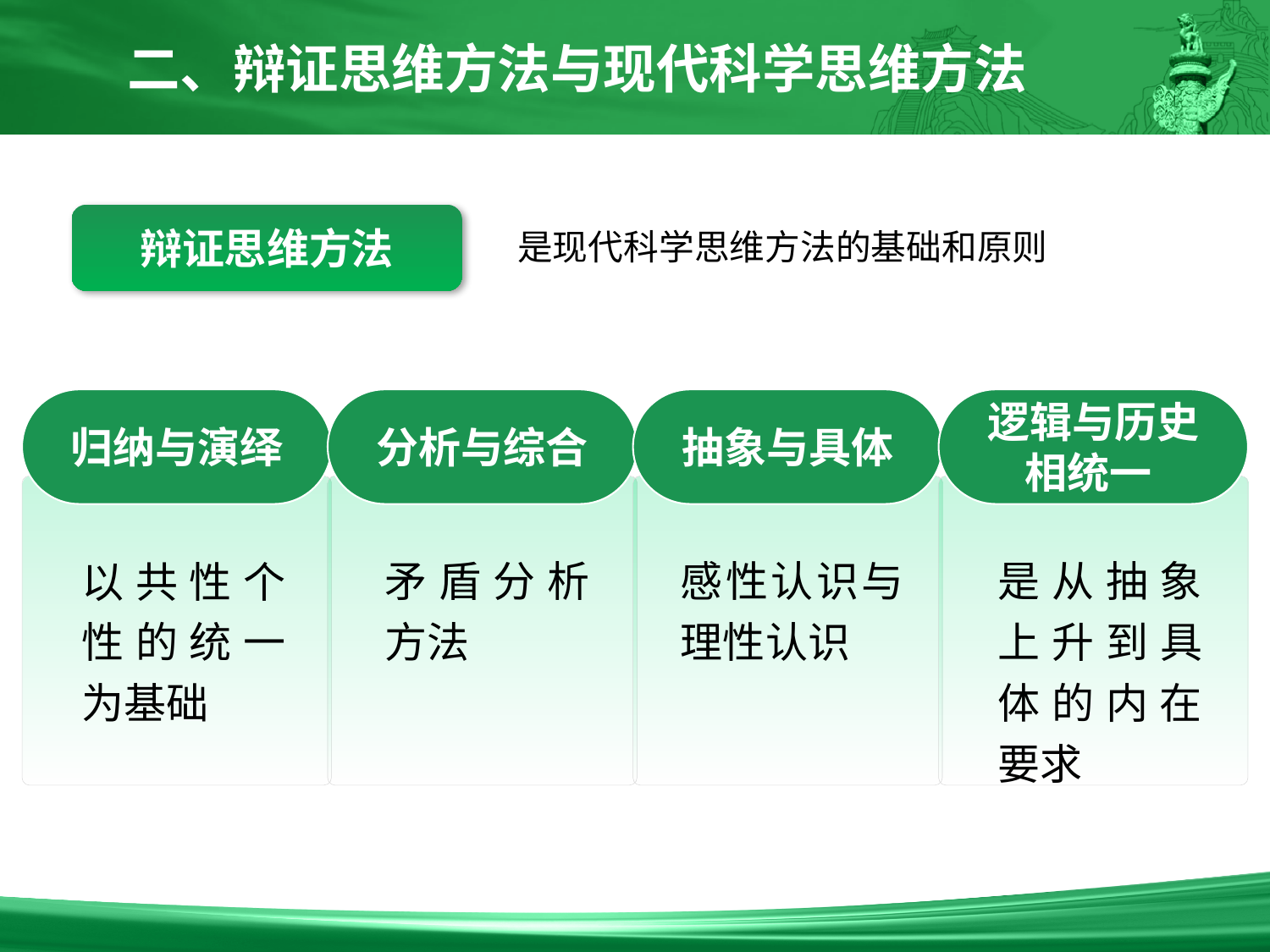

二、辩证思维方法与现代科学思维方法
辩证思维方法
是现代科学思维方法的基础和原则
归纳与演绎

以共性个性的统一为基础
分析与综合

矛盾分析方法
抽象与具体

感性认识与理性认识
逻辑与历史
相统一

是从抽象上升到具体的内在要求